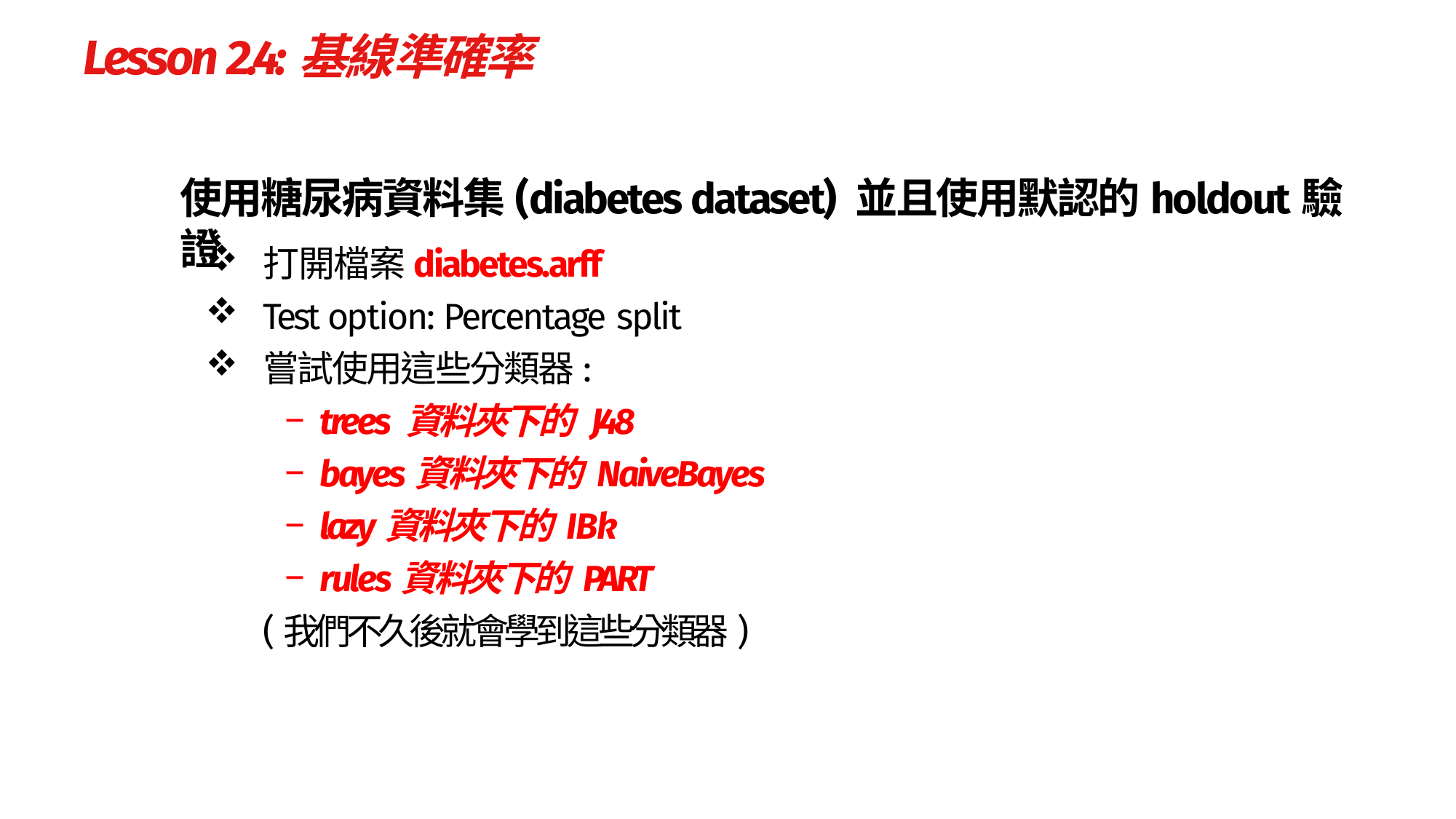

# Lesson 2.4:基線準確率
使用糖尿病資料集(diabetes dataset) 並且使用默認的holdout驗證
打開檔案diabetes.arff
Test option: Percentage split
嘗試使用這些分類器:
trees 資料夾下的 J48
bayes資料夾下的 NaiveBayes
lazy資料夾下的 IBk
rules資料夾下的 PART
(我們不久後就會學到這些分類器)